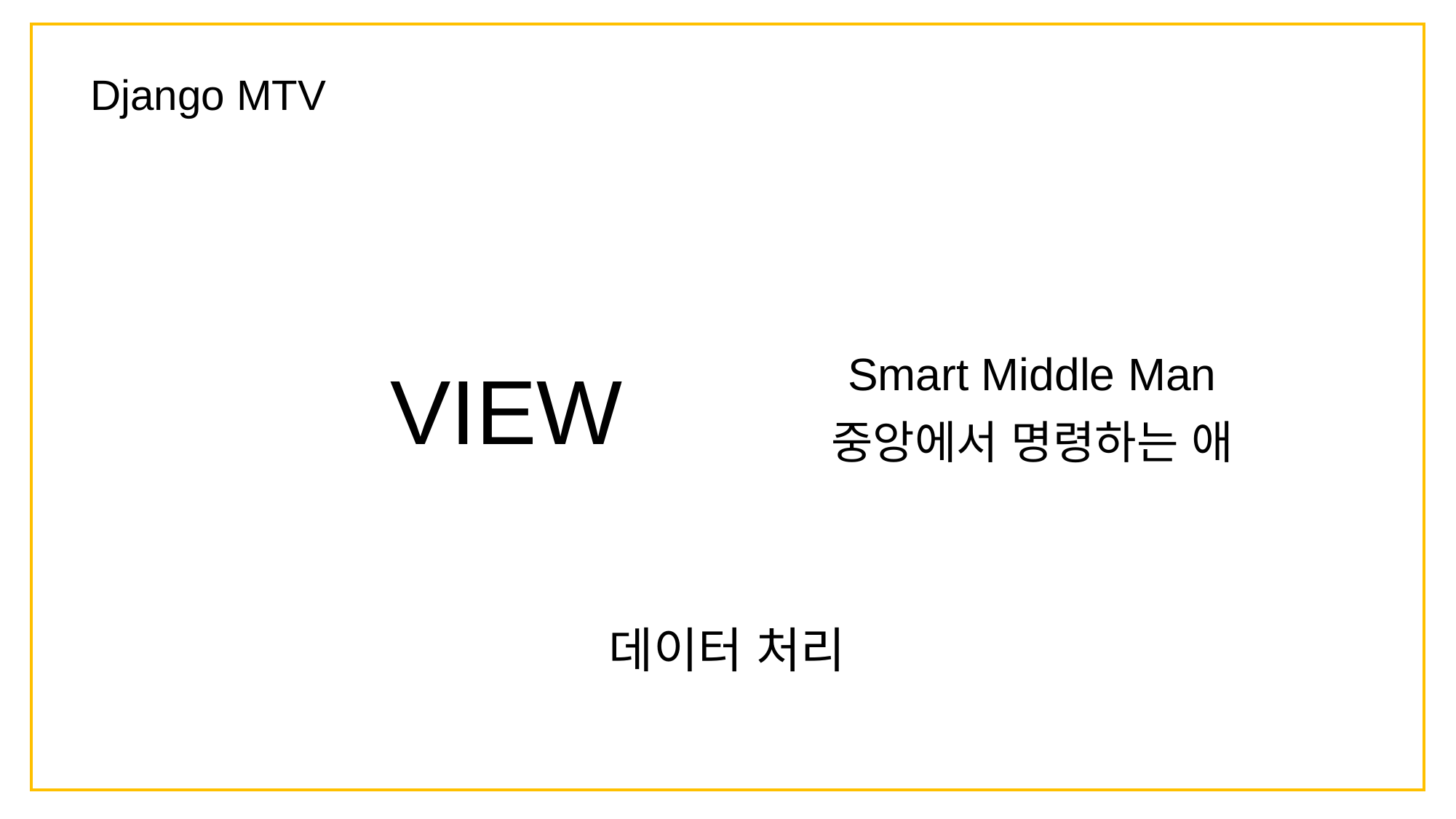

Django MTV
Smart Middle Man
VIEW
중앙에서 명령하는 애
데이터 처리